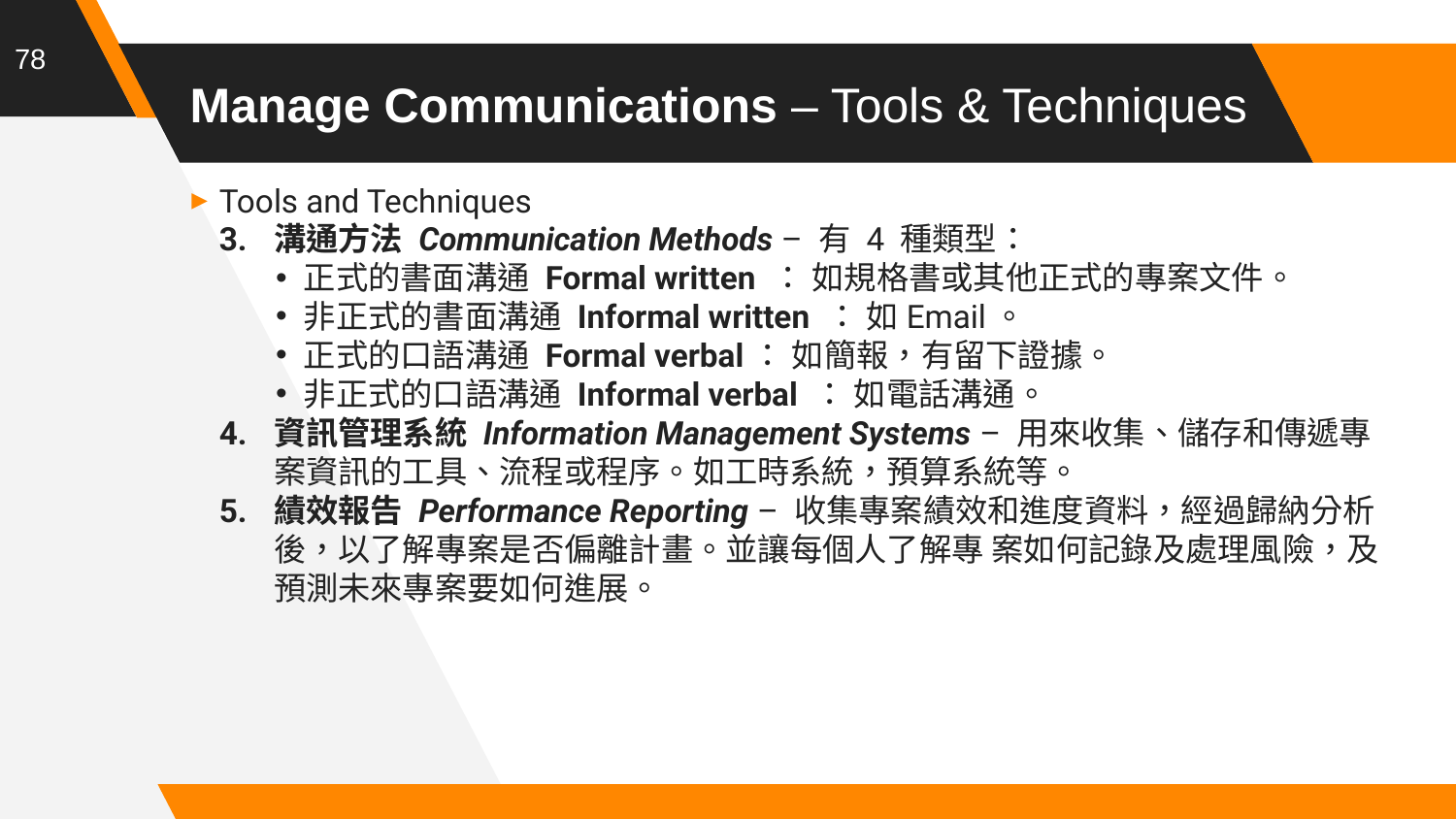

78
# Manage Communications – Tools & Techniques
Tools and Techniques
溝通方法 Communication Methods – 有 4 種類型：
正式的書面溝通 Formal written ： 如規格書或其他正式的專案文件。
非正式的書面溝通 Informal written ： 如Email。
正式的口語溝通 Formal verbal： 如簡報，有留下證據。
非正式的口語溝通 Informal verbal ： 如電話溝通。
資訊管理系統 Information Management Systems – 用來收集、儲存和傳遞專案資訊的工具、流程或程序。如工時系統，預算系統等。
績效報告 Performance Reporting – 收集專案績效和進度資料，經過歸納分析後，以了解專案是否偏離計畫。並讓每個人了解專 案如何記錄及處理風險，及預測未來專案要如何進展。